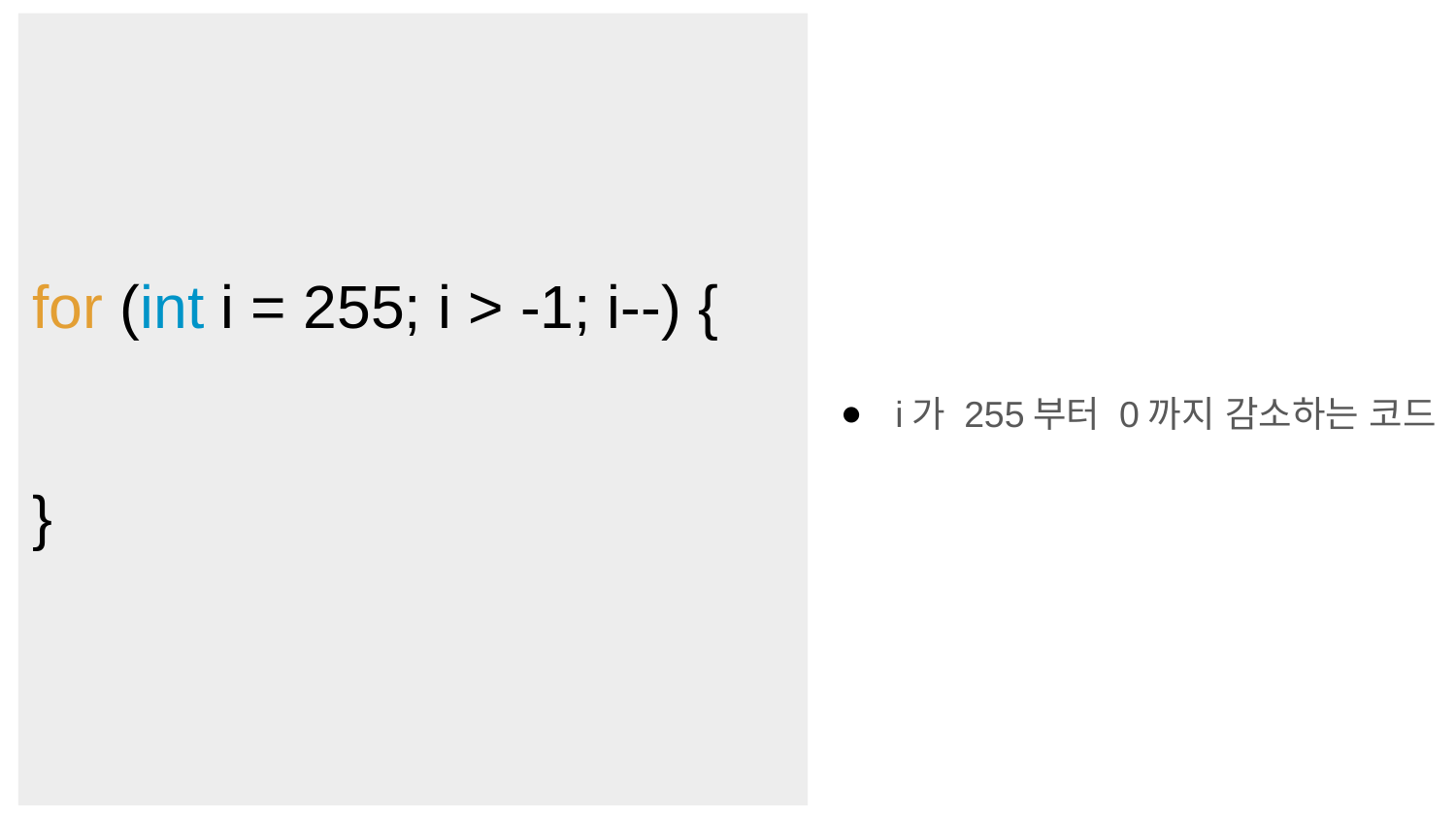

i가 255부터 0까지 감소하는 코드
for (int i = 255; i > -1; i--) {

}